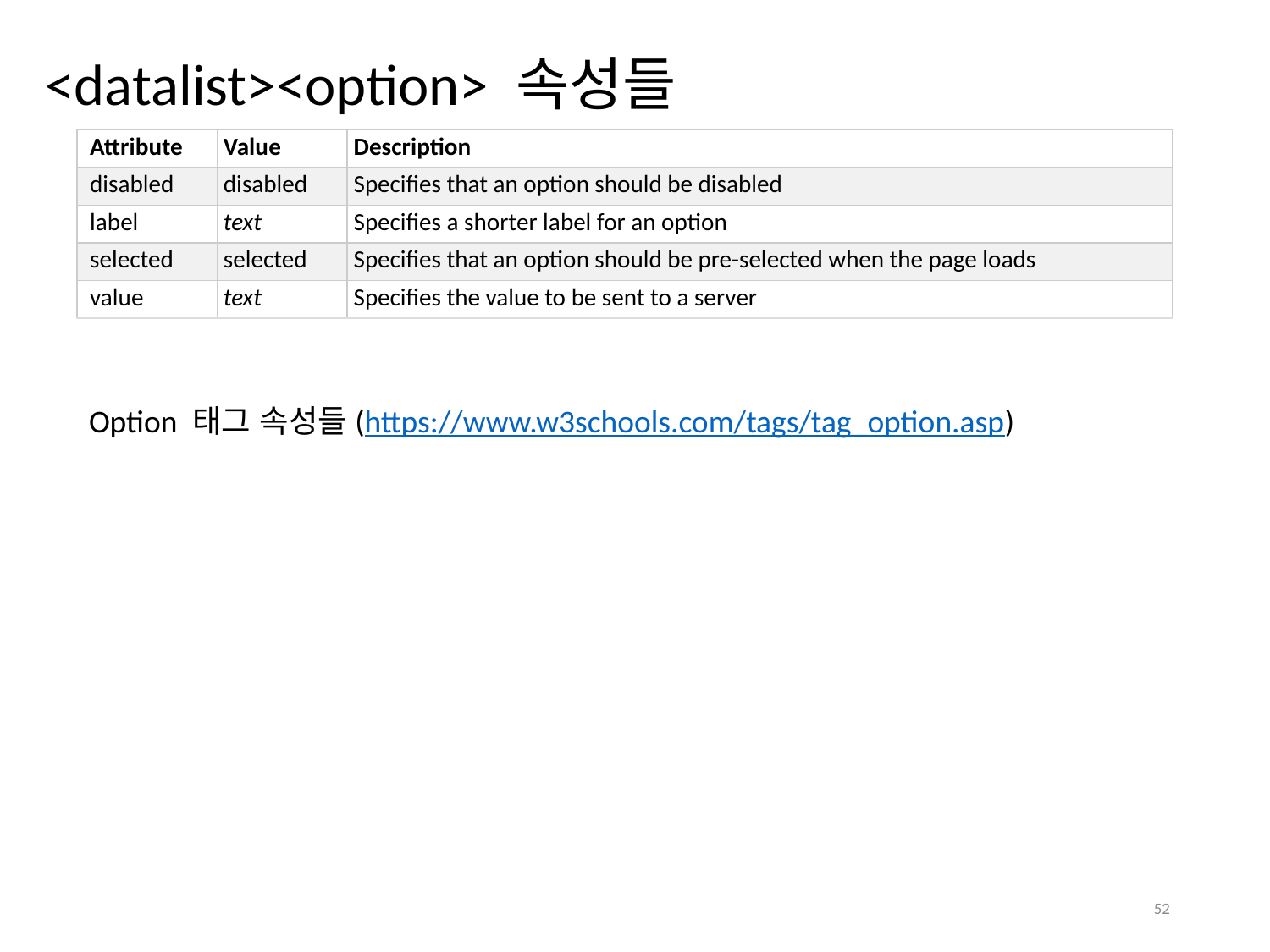

# <datalist><option> 속성들
| Attribute | Value | Description |
| --- | --- | --- |
| disabled | disabled | Specifies that an option should be disabled |
| label | text | Specifies a shorter label for an option |
| selected | selected | Specifies that an option should be pre-selected when the page loads |
| value | text | Specifies the value to be sent to a server |
Option 태그 속성들(https://www.w3schools.com/tags/tag_option.asp)

52